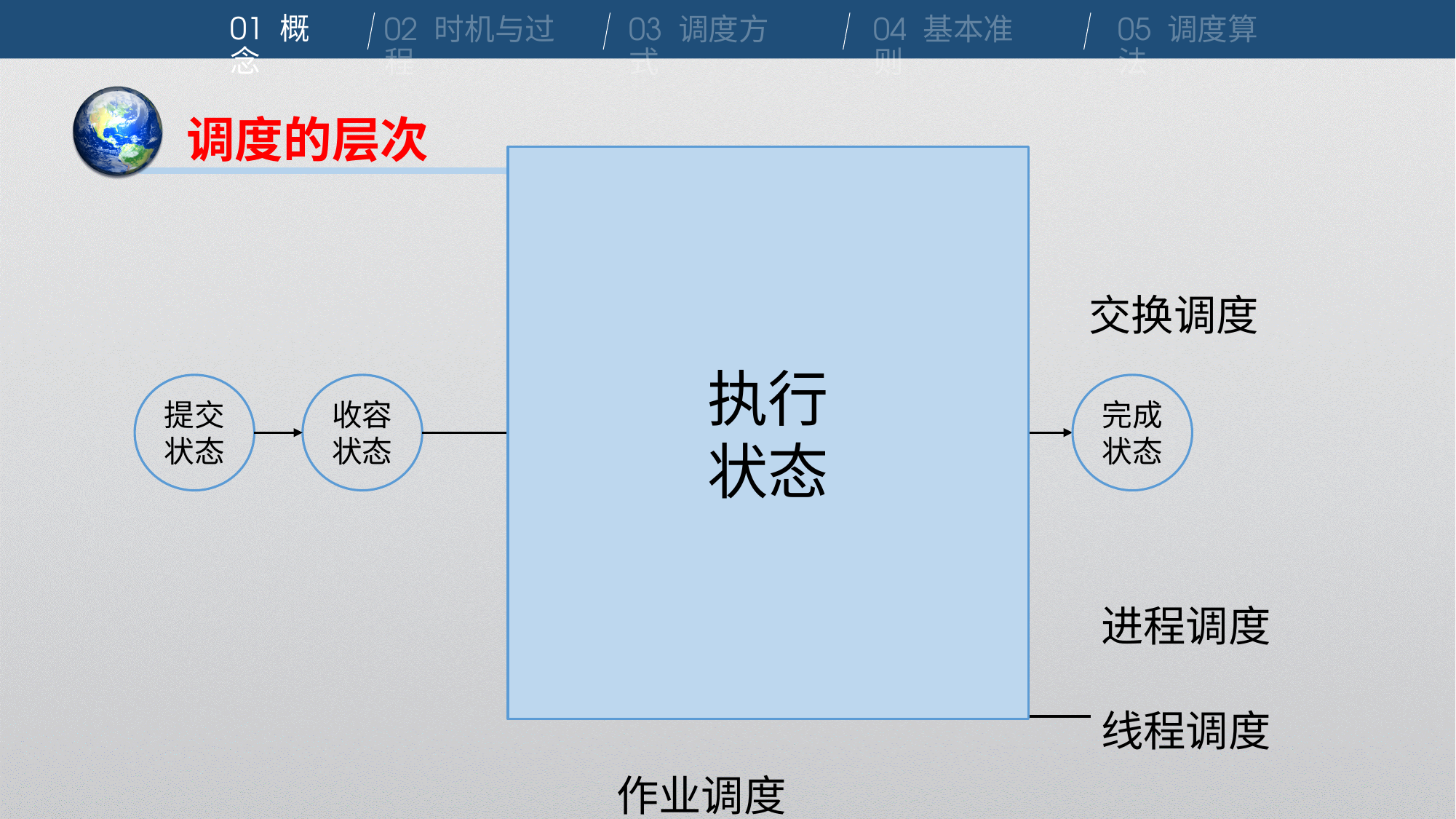

01 概念
02 时机与过程
03 调度方式
04 基本准则
05 调度算法
调度的层次
执行
状态
外存

就绪
等待
交换调度

就绪
等待
执行
内存
提交
状态
收容状态
完成
状态
进程调度
线程调度
作业调度